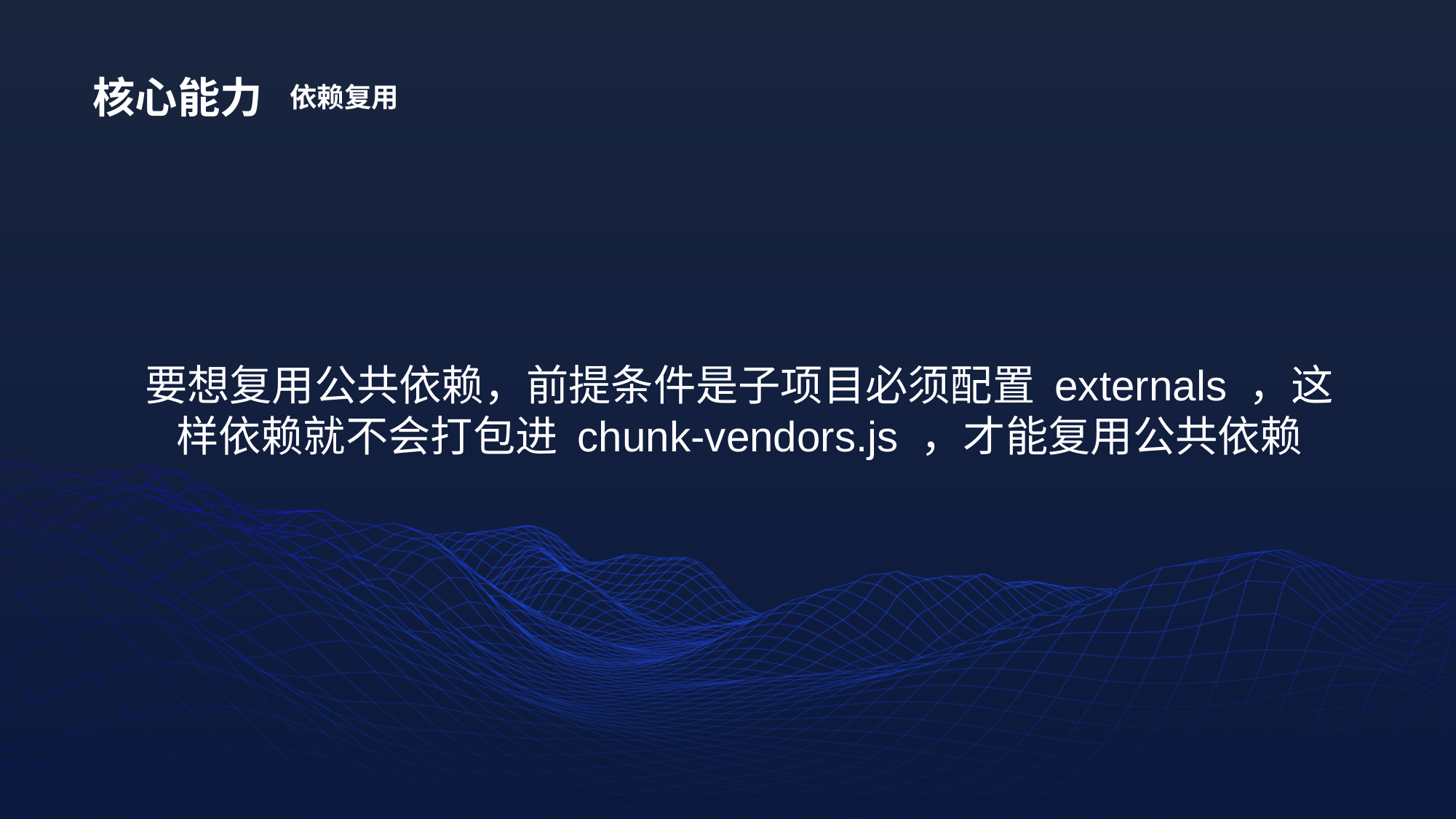

核心能力
依赖复用
要想复用公共依赖，前提条件是子项目必须配置 externals ，这样依赖就不会打包进 chunk-vendors.js ，才能复用公共依赖